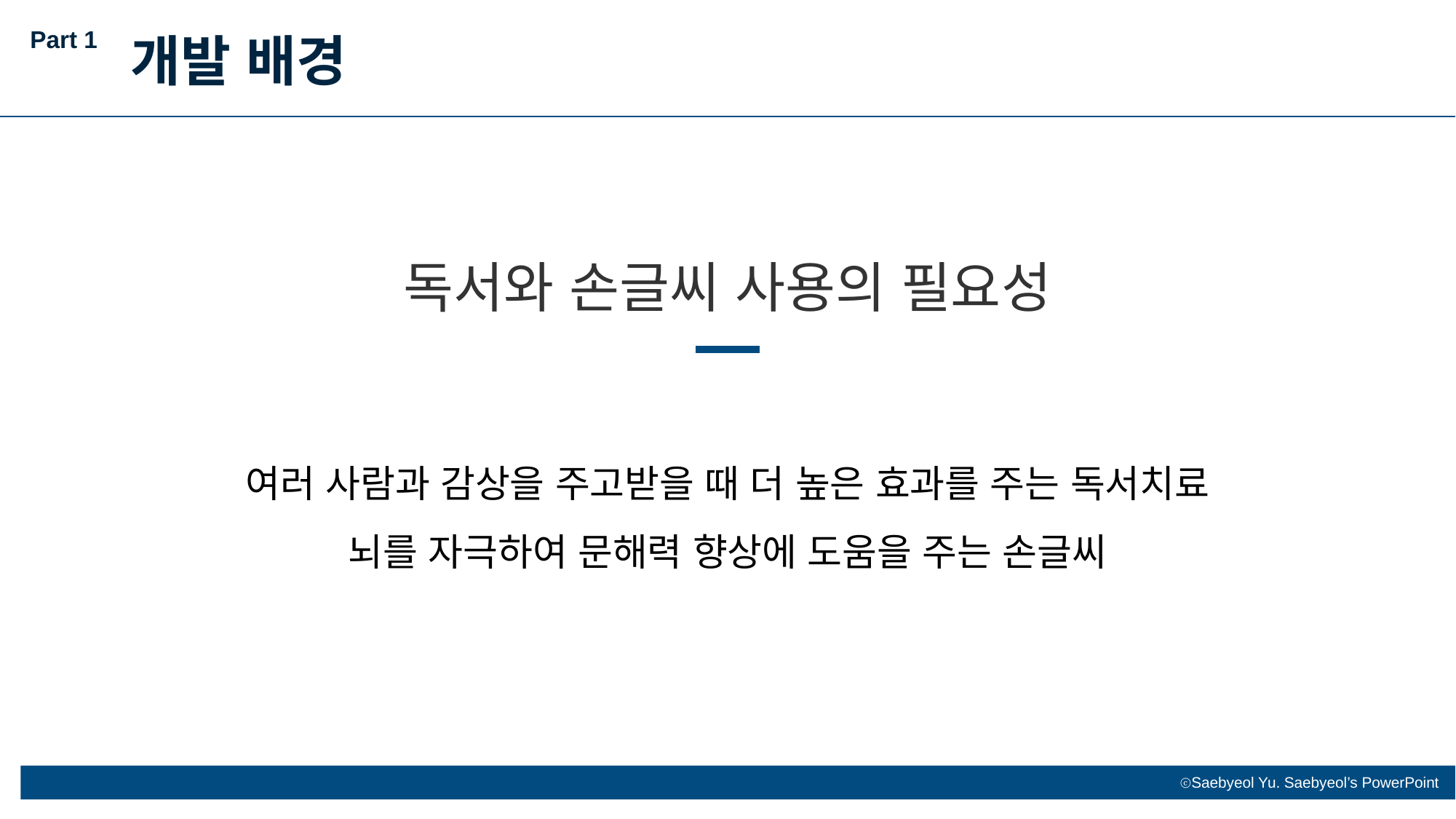

Part 1
개발 배경
독서와 손글씨 사용의 필요성
여러 사람과 감상을 주고받을 때 더 높은 효과를 주는 독서치료
뇌를 자극하여 문해력 향상에 도움을 주는 손글씨